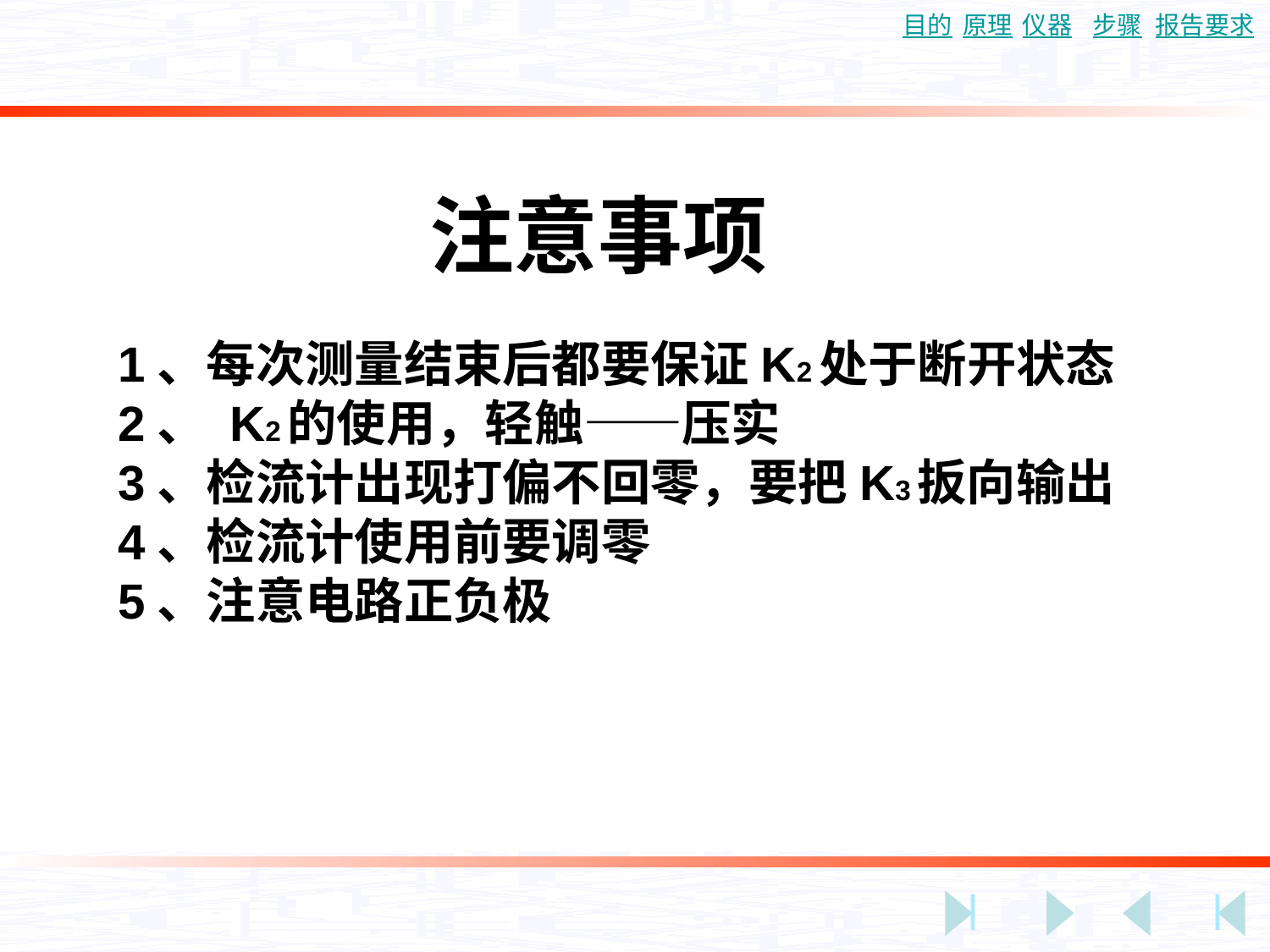

注意事项
1、每次测量结束后都要保证K2处于断开状态
2、 K2的使用，轻触——压实
3、检流计出现打偏不回零，要把K3扳向输出
4、检流计使用前要调零
5、注意电路正负极